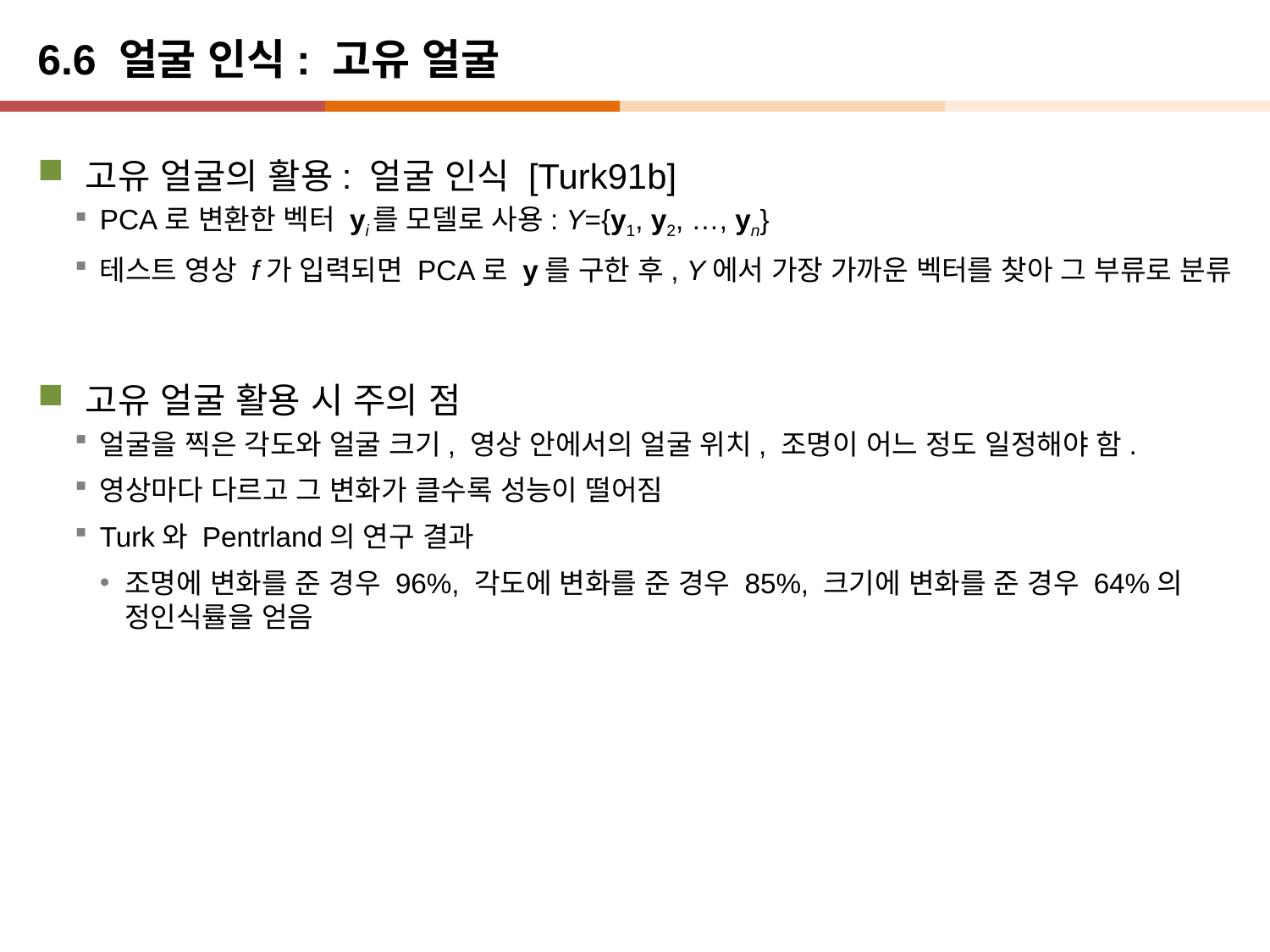

# 6.6 얼굴 인식: 고유 얼굴
고유 얼굴의 활용: 얼굴 인식 [Turk91b]
PCA로 변환한 벡터 yi를 모델로 사용: Y={y1, y2, …, yn}
테스트 영상 f가 입력되면 PCA로 y를 구한 후, Y에서 가장 가까운 벡터를 찾아 그 부류로 분류

고유 얼굴 활용 시 주의 점
얼굴을 찍은 각도와 얼굴 크기, 영상 안에서의 얼굴 위치, 조명이 어느 정도 일정해야 함.
영상마다 다르고 그 변화가 클수록 성능이 떨어짐
Turk와 Pentrland의 연구 결과
조명에 변화를 준 경우 96%, 각도에 변화를 준 경우 85%, 크기에 변화를 준 경우 64%의 정인식률을 얻음